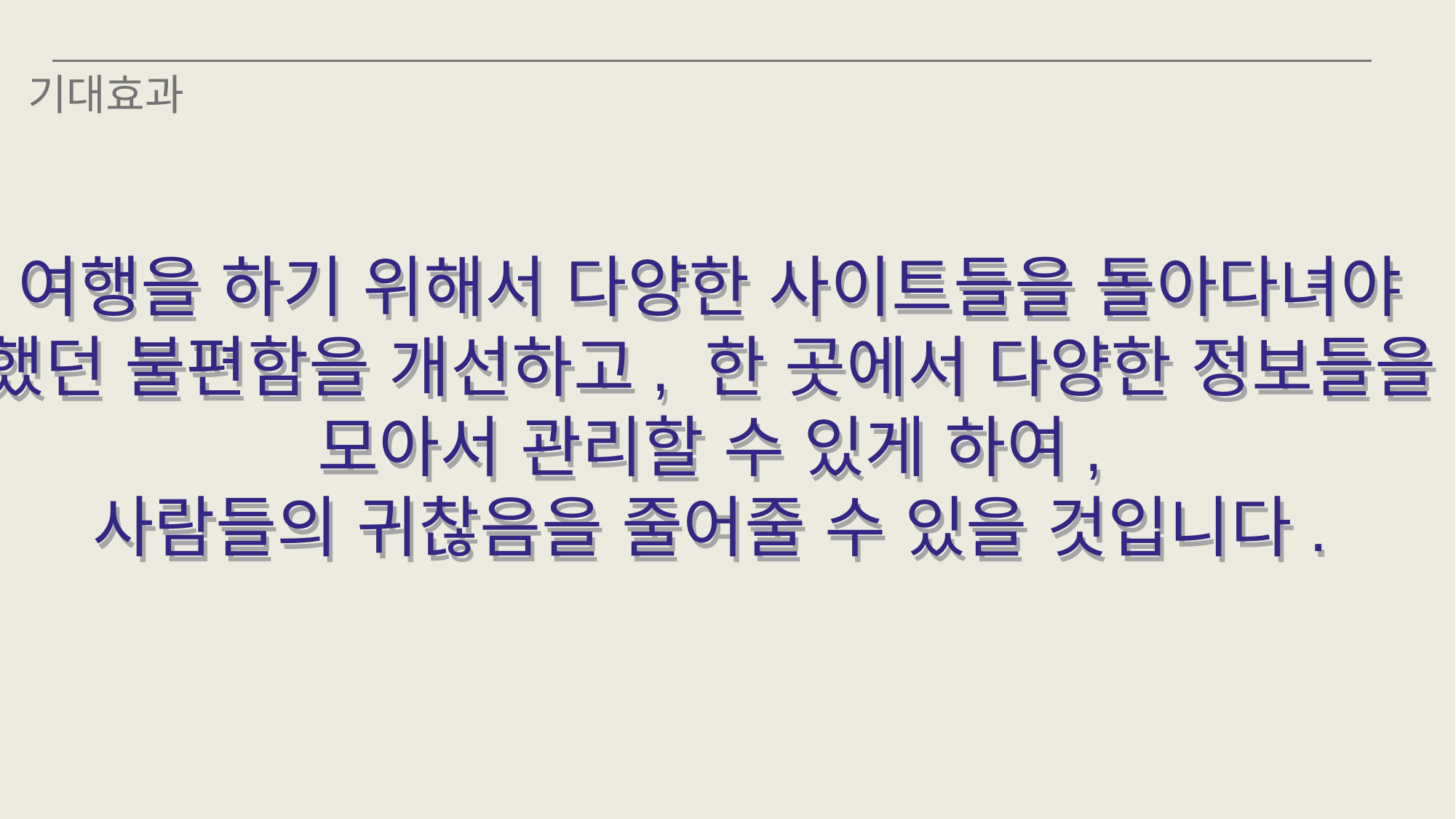

G. 기대효과
기대효과
여행을 하기 위해서 다양한 사이트들을 돌아다녀야
했던 불편함을 개선하고, 한 곳에서 다양한 정보들을
모아서 관리할 수 있게 하여,
사람들의 귀찮음을 줄어줄 수 있을 것입니다.
여행을 하기 위해서 다양한 사이트들을 돌아다녀야
했던 불편함을 개선하고, 한 곳에서 다양한 정보들을
모아서 관리할 수 있게 하여,
사람들의 귀찮음을 줄여줄 수 있을 것입니다.